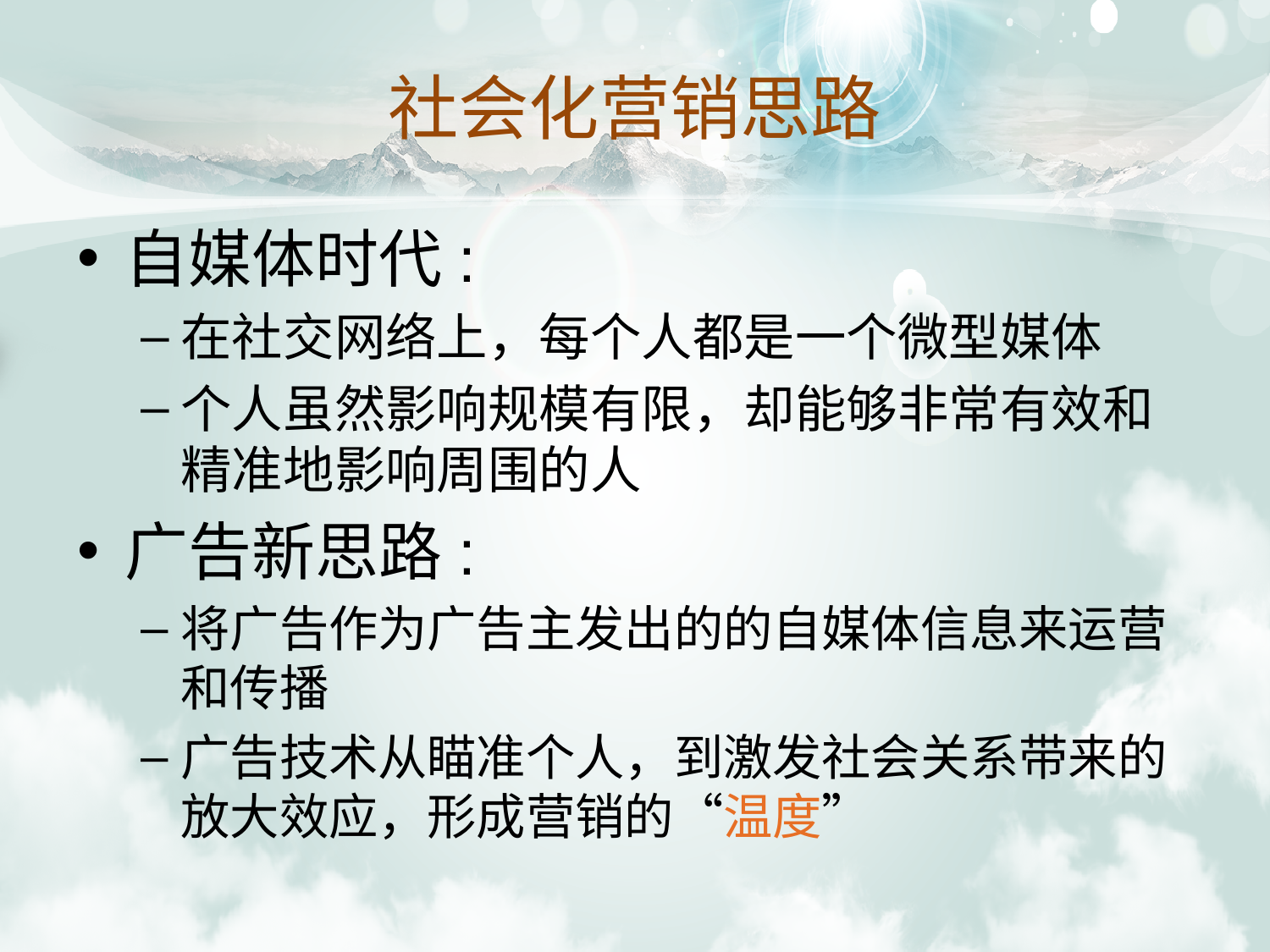

# 社会化营销思路
自媒体时代:
在社交网络上，每个人都是一个微型媒体
个人虽然影响规模有限，却能够非常有效和精准地影响周围的人
广告新思路:
将广告作为广告主发出的的自媒体信息来运营和传播
广告技术从瞄准个人，到激发社会关系带来的放大效应，形成营销的“温度”